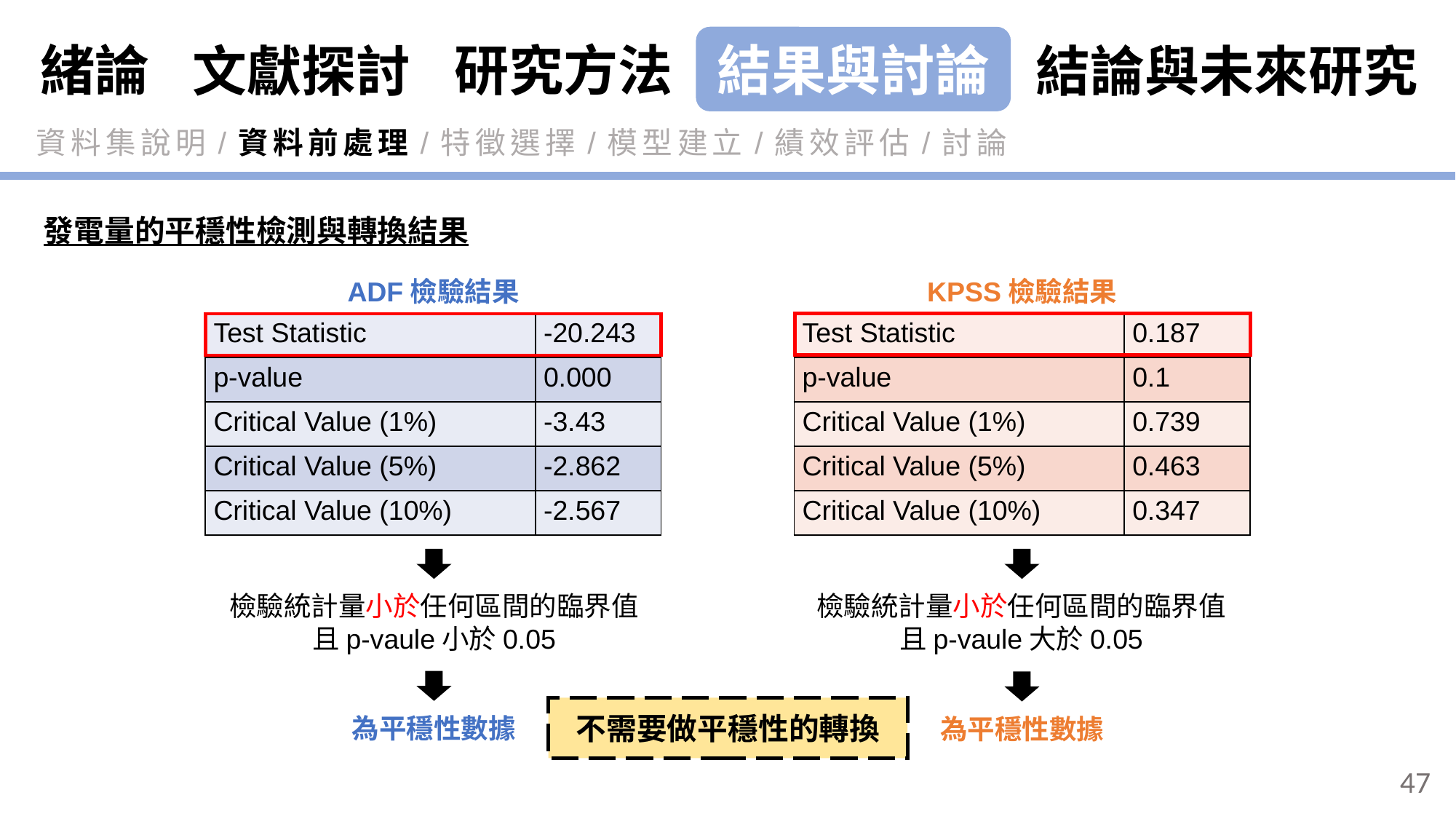

緒論
研究方法
結果與討論
結論與未來研究
文獻探討
資料集說明/資料前處理/特徵選擇/模型建立/績效評估/討論
發電量的平穩性檢測與轉換結果
ADF檢驗結果
KPSS檢驗結果

檢驗統計量小於任何區間的臨界值
且p-vaule大於0.05
| Test Statistic | -20.243 |
| --- | --- |
| p-value | 0.000 |
| Critical Value (1%) | -3.43 |
| Critical Value (5%) | -2.862 |
| Critical Value (10%) | -2.567 |
| Test Statistic | 0.187 |
| --- | --- |
| p-value | 0.1 |
| Critical Value (1%) | 0.739 |
| Critical Value (5%) | 0.463 |
| Critical Value (10%) | 0.347 |

檢驗統計量小於任何區間的臨界值
且p-vaule小於0.05

為平穩性數據

不需要做平穩性的轉換
為平穩性數據

47